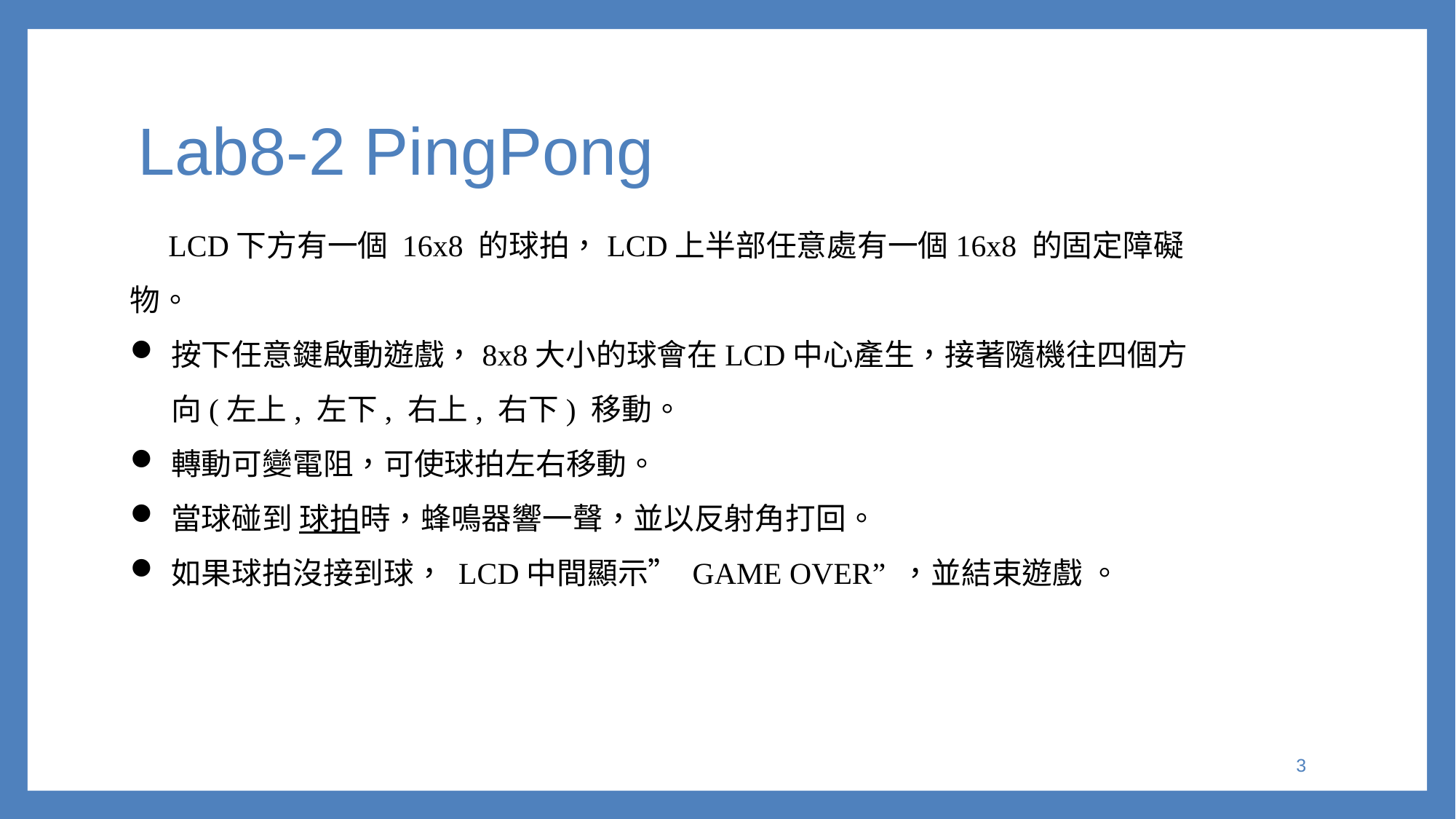

# Lab8-2 PingPong
     LCD下方有一個 16x8 的球拍，LCD上半部任意處有一個16x8 的固定障礙物。
按下任意鍵啟動遊戲，8x8大小的球會在LCD中心產生，接著隨機往四個方向(左上, 左下, 右上, 右下) 移動。
轉動可變電阻，可使球拍左右移動。
當球碰到 球拍時，蜂鳴器響一聲，並以反射角打回。
如果球拍沒接到球， LCD中間顯示” GAME OVER” ，並結束遊戲 。
3